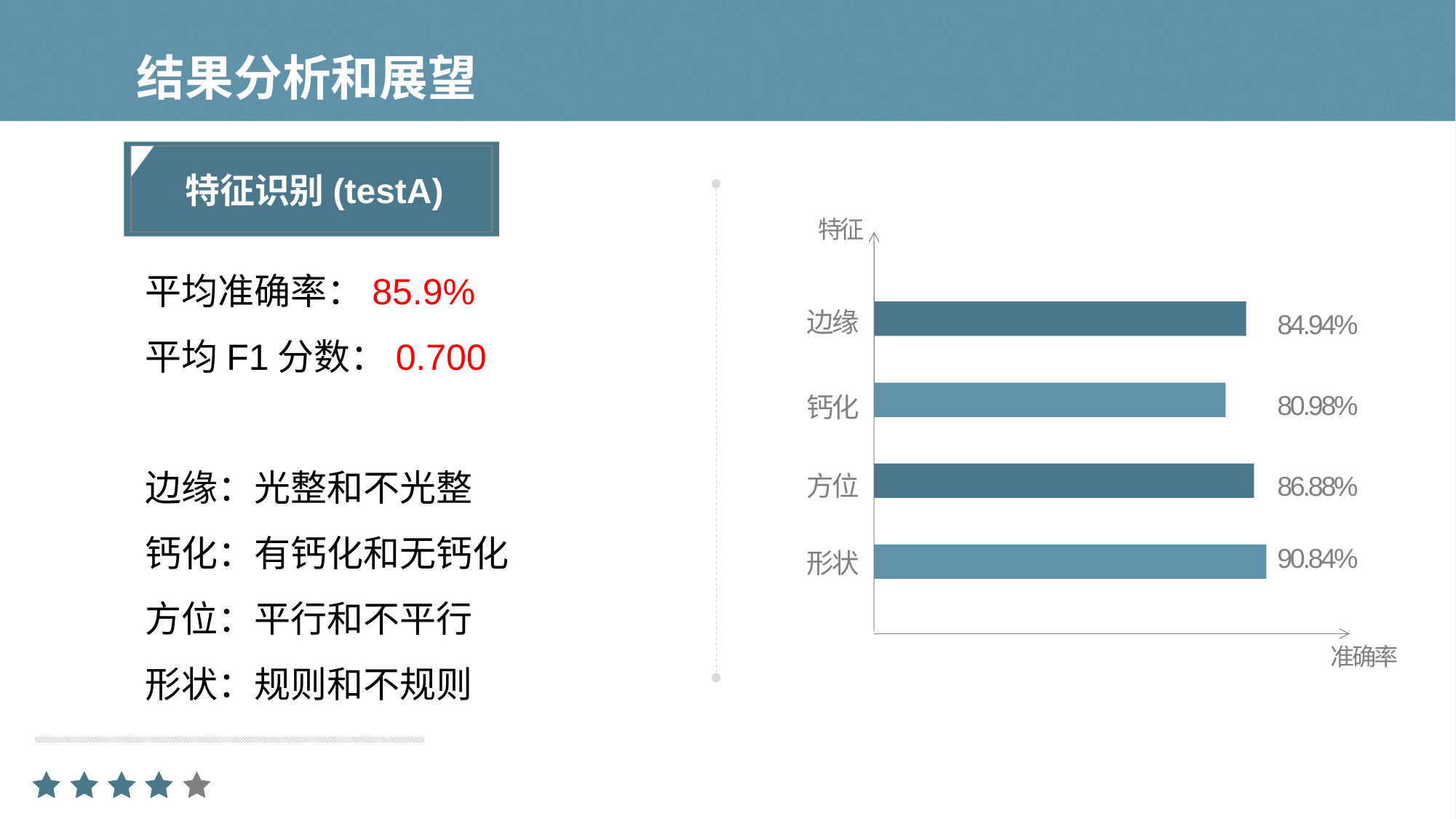

# 结果分析和展望

特征识别(testA)
特征
平均准确率：85.9%
平均F1分数：0.700

边缘：光整和不光整
钙化：有钙化和无钙化
方位：平行和不平行
形状：规则和不规则

边缘
钙化
方位
形状

84.94%
80.98%
86.88%
90.84%

准确率